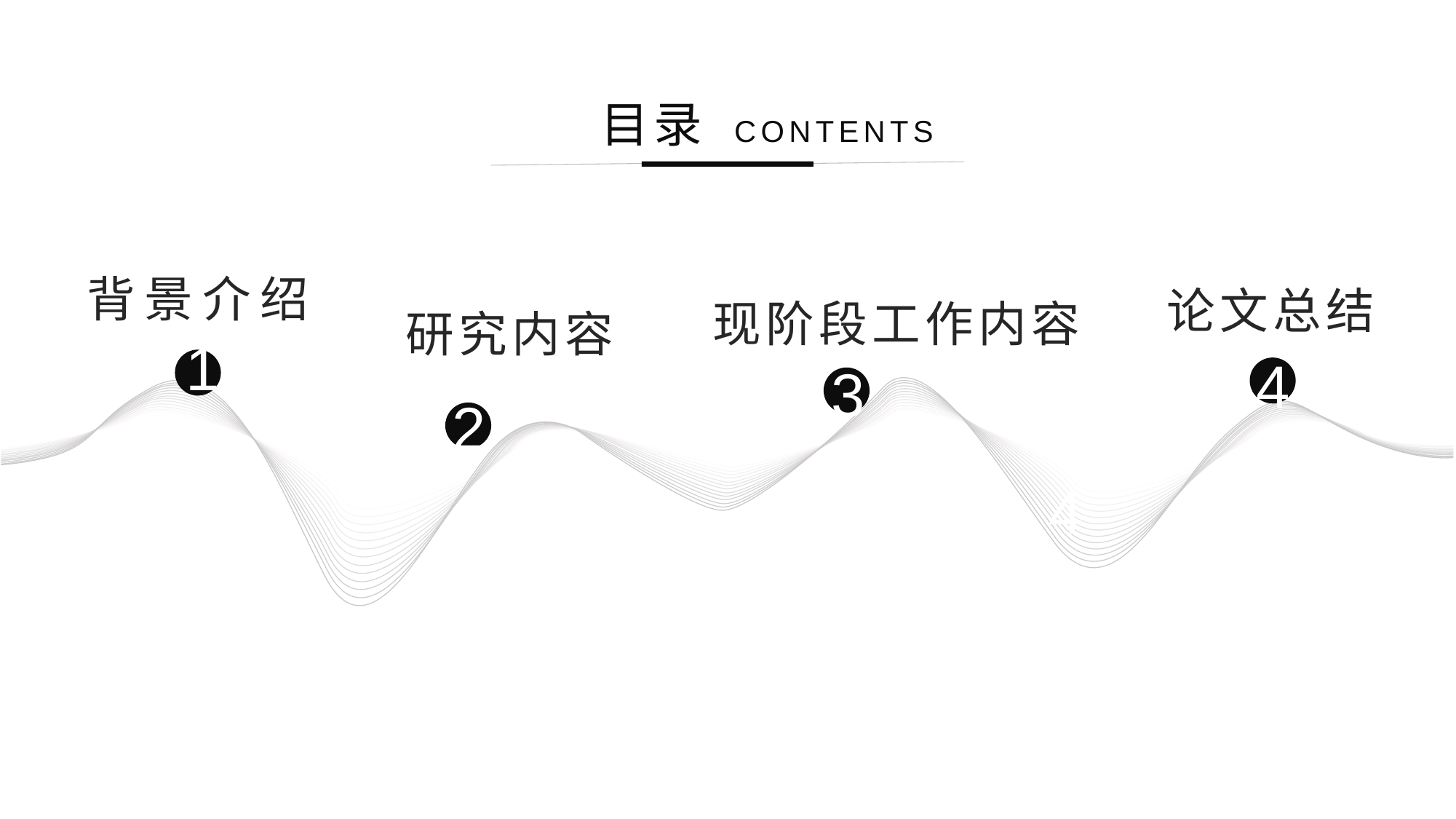

目录 CONTENTS

背景介绍
论文总结
现阶段工作内容
研究内容
1
4

3

2
2

4